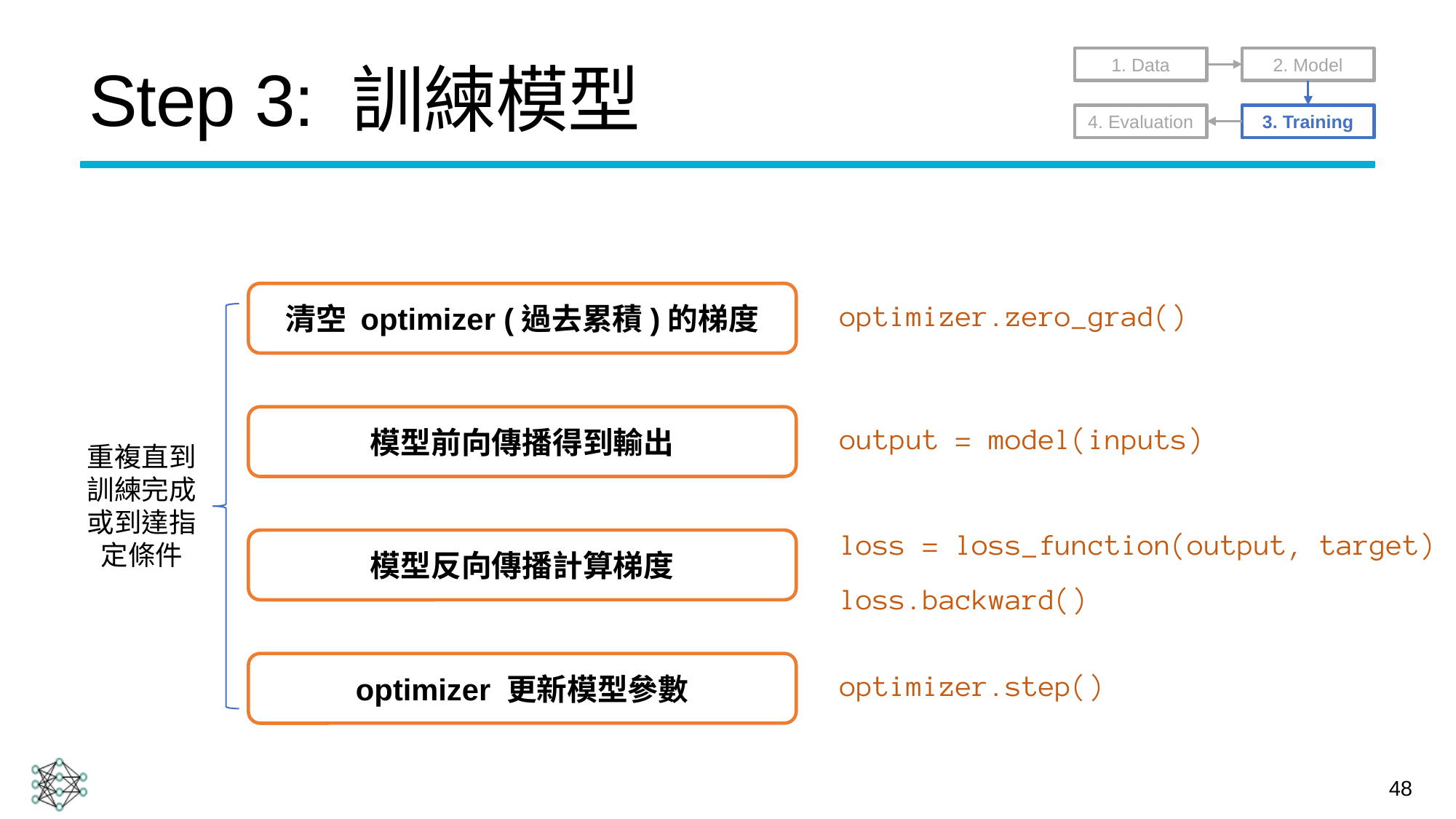

# Step 3: 訓練模型
1. Data
2. Model
4. Evaluation
3. Training
清空 optimizer (過去累積)的梯度
optimizer.zero_grad()

模型前向傳播得到輸出
output = model(inputs)
重複直到訓練完成或到達指定條件
loss = loss_function(output, target)
模型反向傳播計算梯度
loss.backward()
optimizer 更新模型參數
optimizer.step()
48